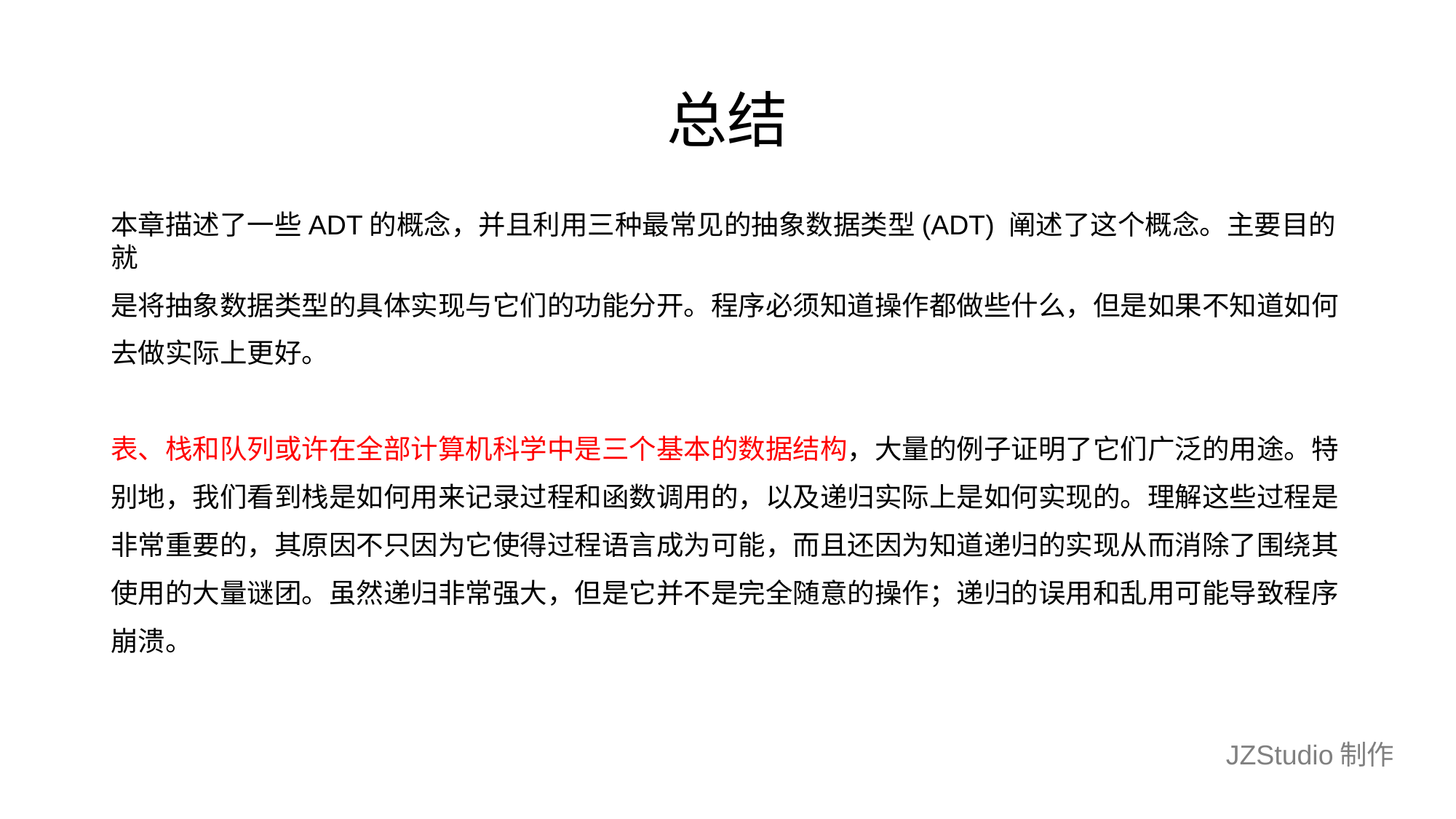

# 总结
本章描述了一些ADT的概念，并且利用三种最常见的抽象数据类型(ADT) 阐述了这个概念。主要目的就
是将抽象数据类型的具体实现与它们的功能分开。程序必须知道操作都做些什么，但是如果不知道如何
去做实际上更好。

表、栈和队列或许在全部计算机科学中是三个基本的数据结构，大量的例子证明了它们广泛的用途。特
别地，我们看到栈是如何用来记录过程和函数调用的，以及递归实际上是如何实现的。理解这些过程是
非常重要的，其原因不只因为它使得过程语言成为可能，而且还因为知道递归的实现从而消除了围绕其
使用的大量谜团。虽然递归非常强大，但是它并不是完全随意的操作；递归的误用和乱用可能导致程序
崩溃。